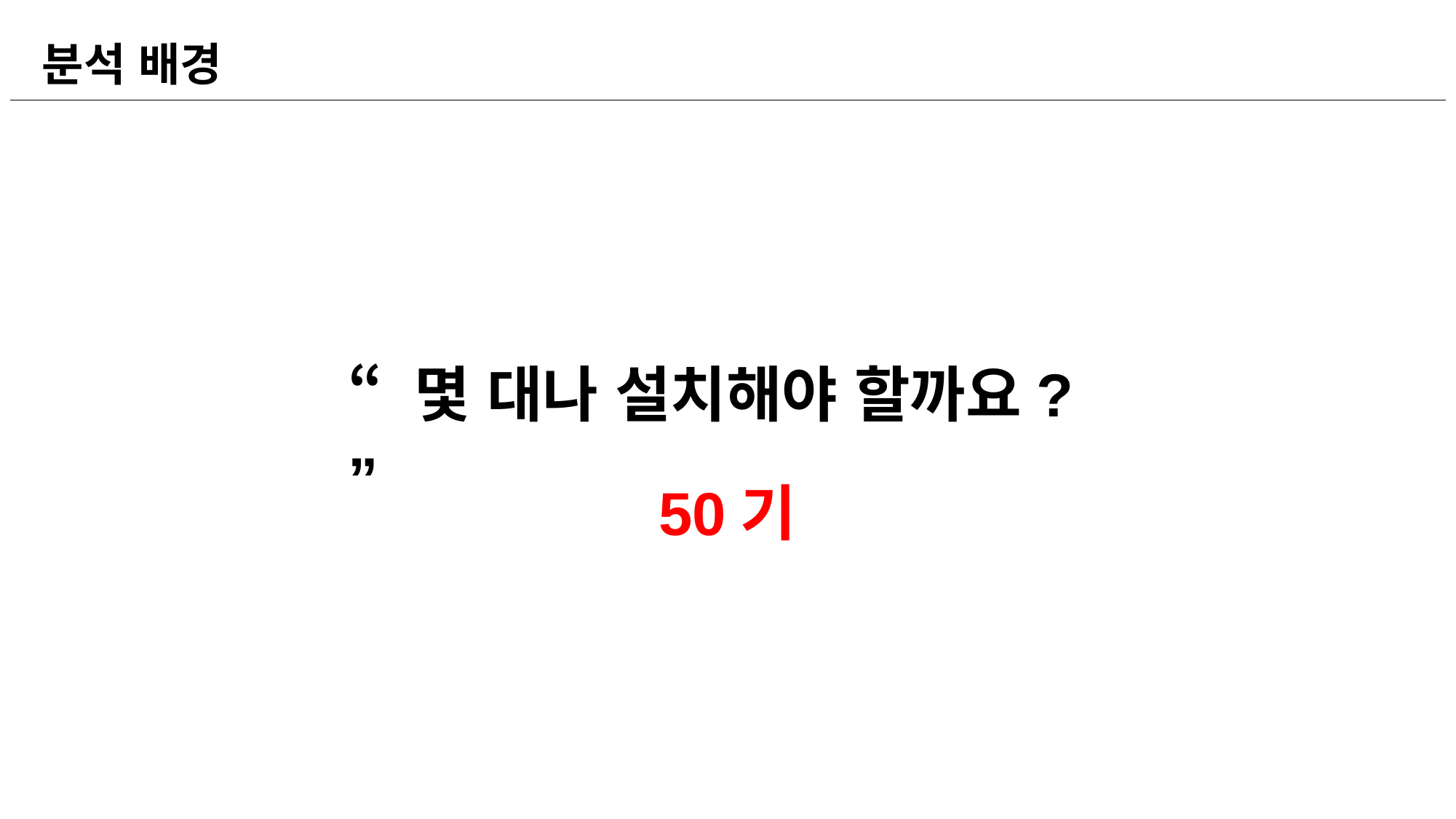

분석 배경
“ 몇 대나 설치해야 할까요? ”
50기